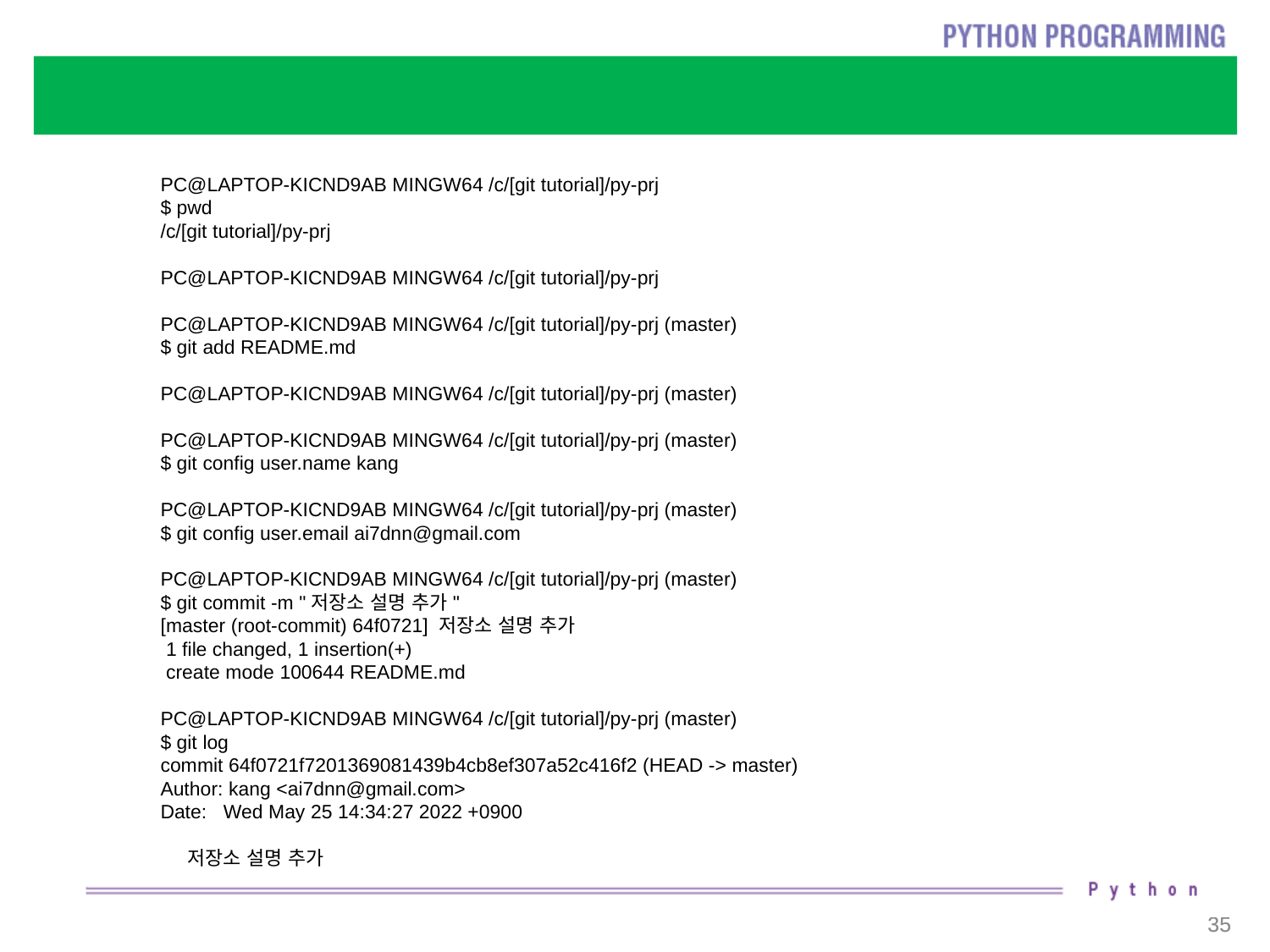

#

PC@LAPTOP-KICND9AB MINGW64 /c/[git tutorial]/py-prj
$ pwd
/c/[git tutorial]/py-prj

PC@LAPTOP-KICND9AB MINGW64 /c/[git tutorial]/py-prj

PC@LAPTOP-KICND9AB MINGW64 /c/[git tutorial]/py-prj (master)
$ git add README.md

PC@LAPTOP-KICND9AB MINGW64 /c/[git tutorial]/py-prj (master)

PC@LAPTOP-KICND9AB MINGW64 /c/[git tutorial]/py-prj (master)
$ git config user.name kang

PC@LAPTOP-KICND9AB MINGW64 /c/[git tutorial]/py-prj (master)
$ git config user.email ai7dnn@gmail.com

PC@LAPTOP-KICND9AB MINGW64 /c/[git tutorial]/py-prj (master)
$ git commit -m "저장소 설명 추가"
[master (root-commit) 64f0721] 저장소 설명 추가
 1 file changed, 1 insertion(+)
 create mode 100644 README.md

PC@LAPTOP-KICND9AB MINGW64 /c/[git tutorial]/py-prj (master)
$ git log
commit 64f0721f7201369081439b4cb8ef307a52c416f2 (HEAD -> master)
Author: kang <ai7dnn@gmail.com>
Date:   Wed May 25 14:34:27 2022 +0900

    저장소 설명 추가

35